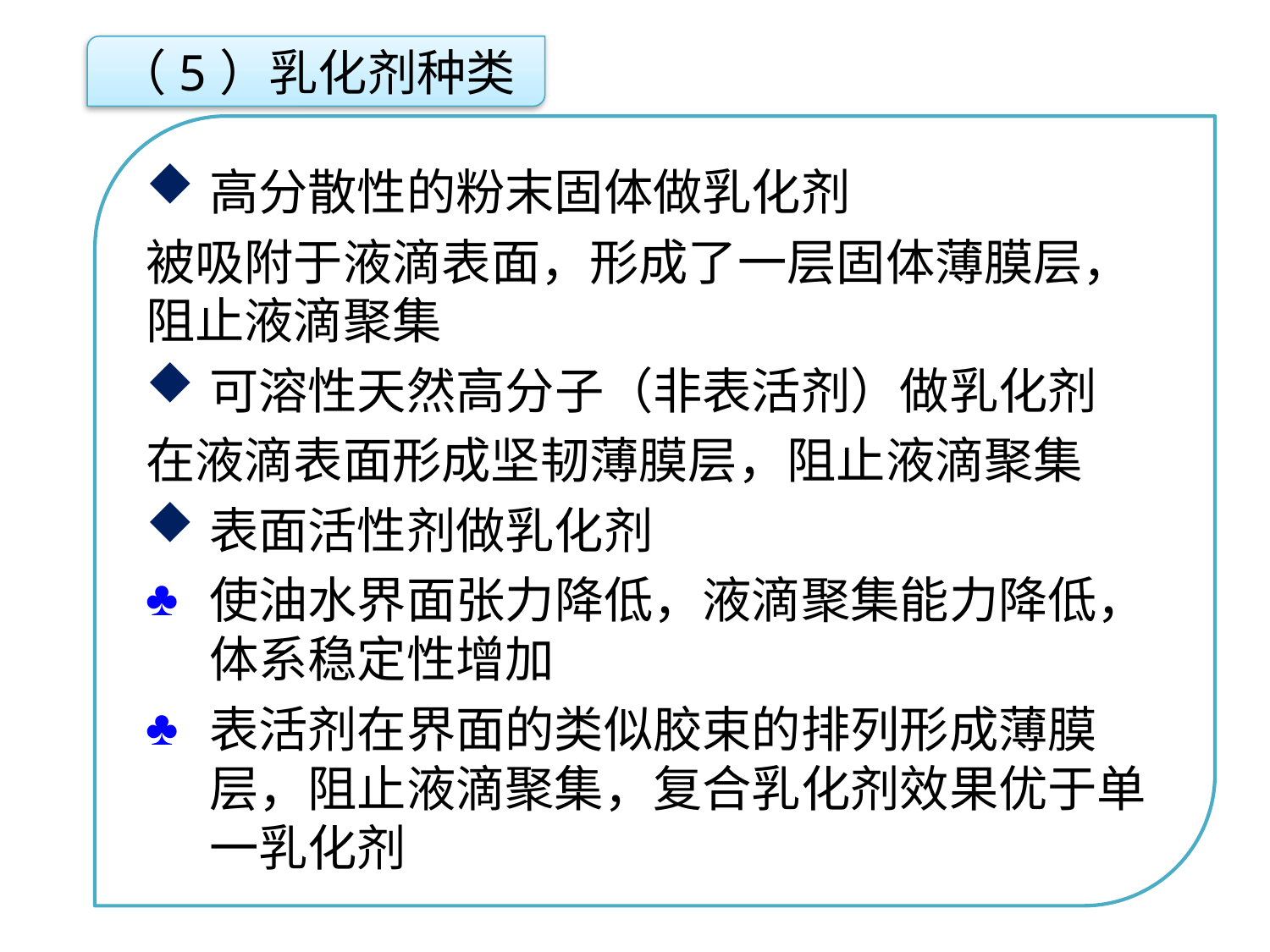

（5）乳化剂种类
高分散性的粉末固体做乳化剂
被吸附于液滴表面，形成了一层固体薄膜层，阻止液滴聚集
可溶性天然高分子（非表活剂）做乳化剂
在液滴表面形成坚韧薄膜层，阻止液滴聚集
表面活性剂做乳化剂
使油水界面张力降低，液滴聚集能力降低，体系稳定性增加
表活剂在界面的类似胶束的排列形成薄膜层，阻止液滴聚集，复合乳化剂效果优于单一乳化剂

点击添加文本
点击添加文本
点击添加文本
点击添加文本